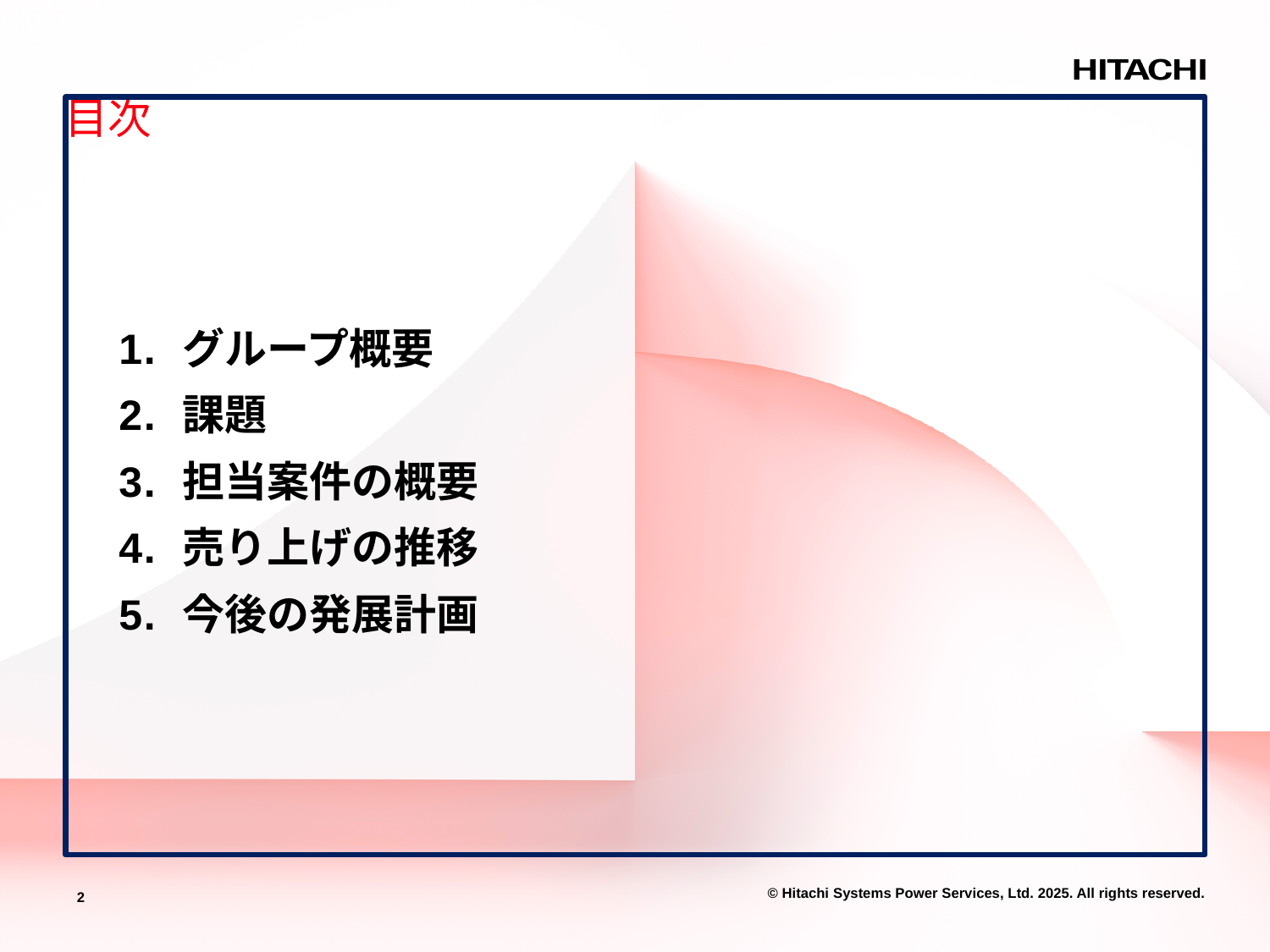

# 目次

グループ概要
課題
担当案件の概要
売り上げの推移
今後の発展計画
2